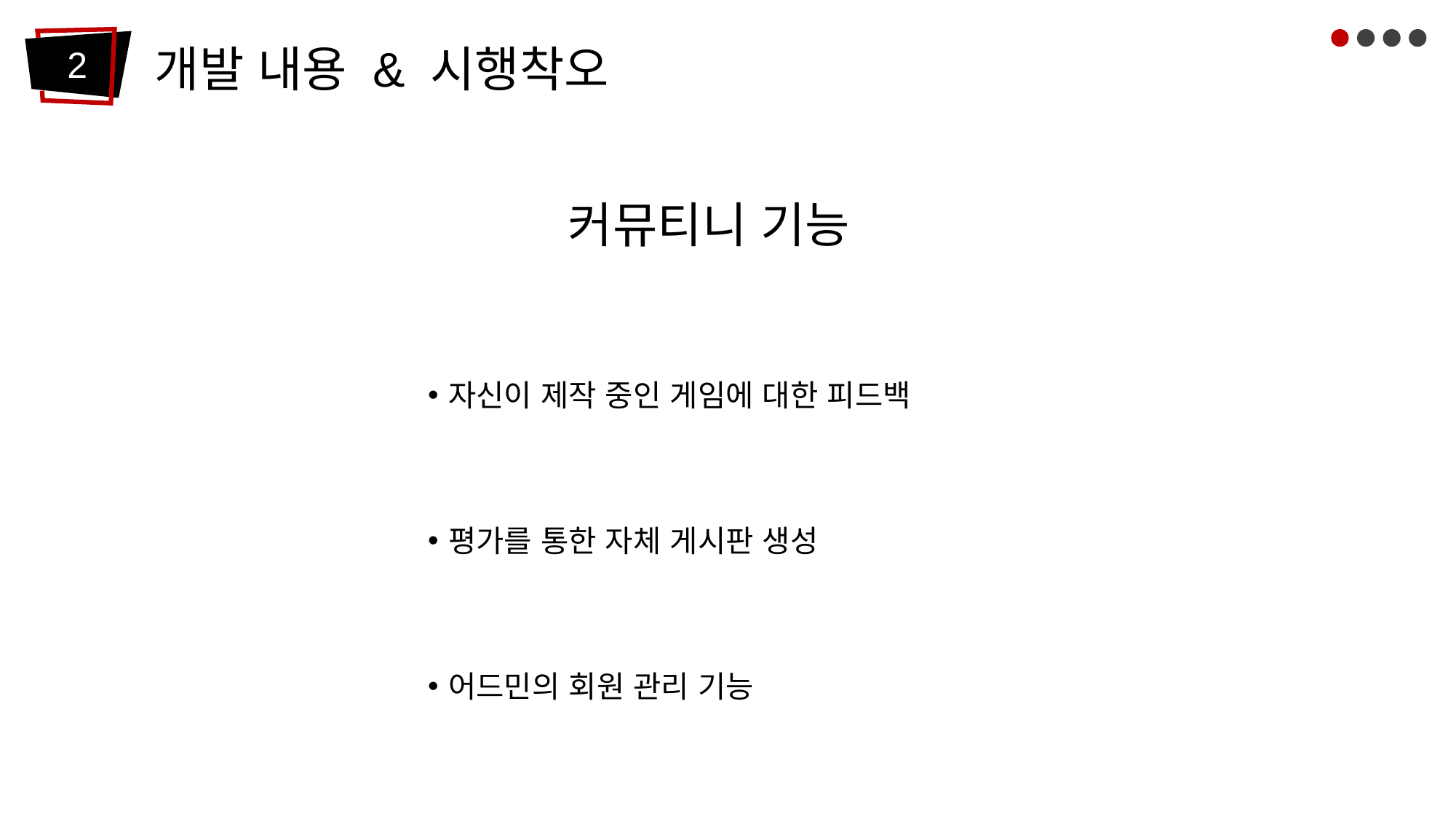

개발 내용 & 시행착오
2
  커뮤티니 기능

자신이 제작 중인 게임에 대한 피드백

평가를 통한 자체 게시판 생성

어드민의 회원 관리 기능